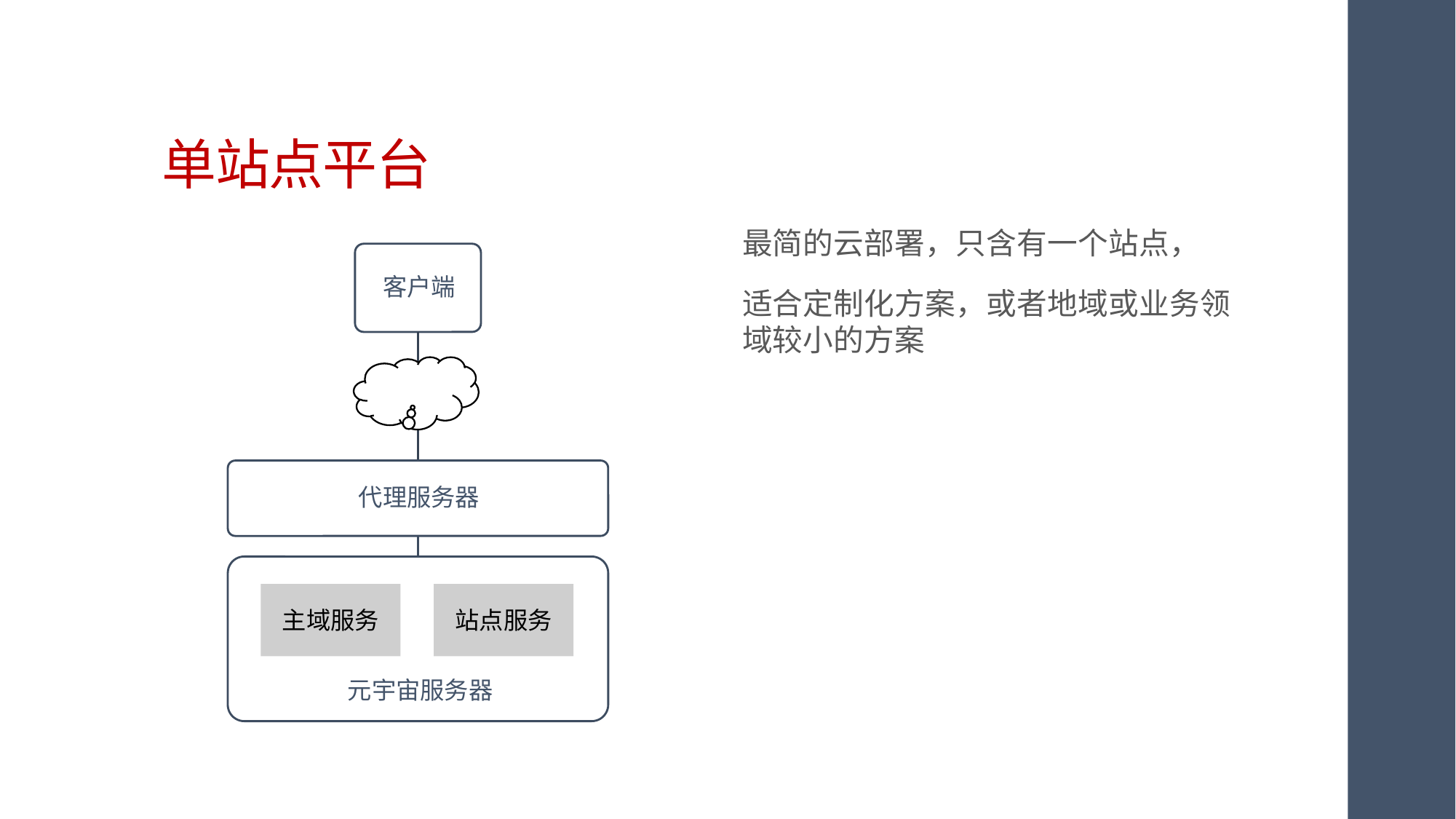

# 单站点平台
客户端
代理服务器
元宇宙服务器
最简的云部署，只含有一个站点，
适合定制化方案，或者地域或业务领域较小的方案

主域服务
站点服务